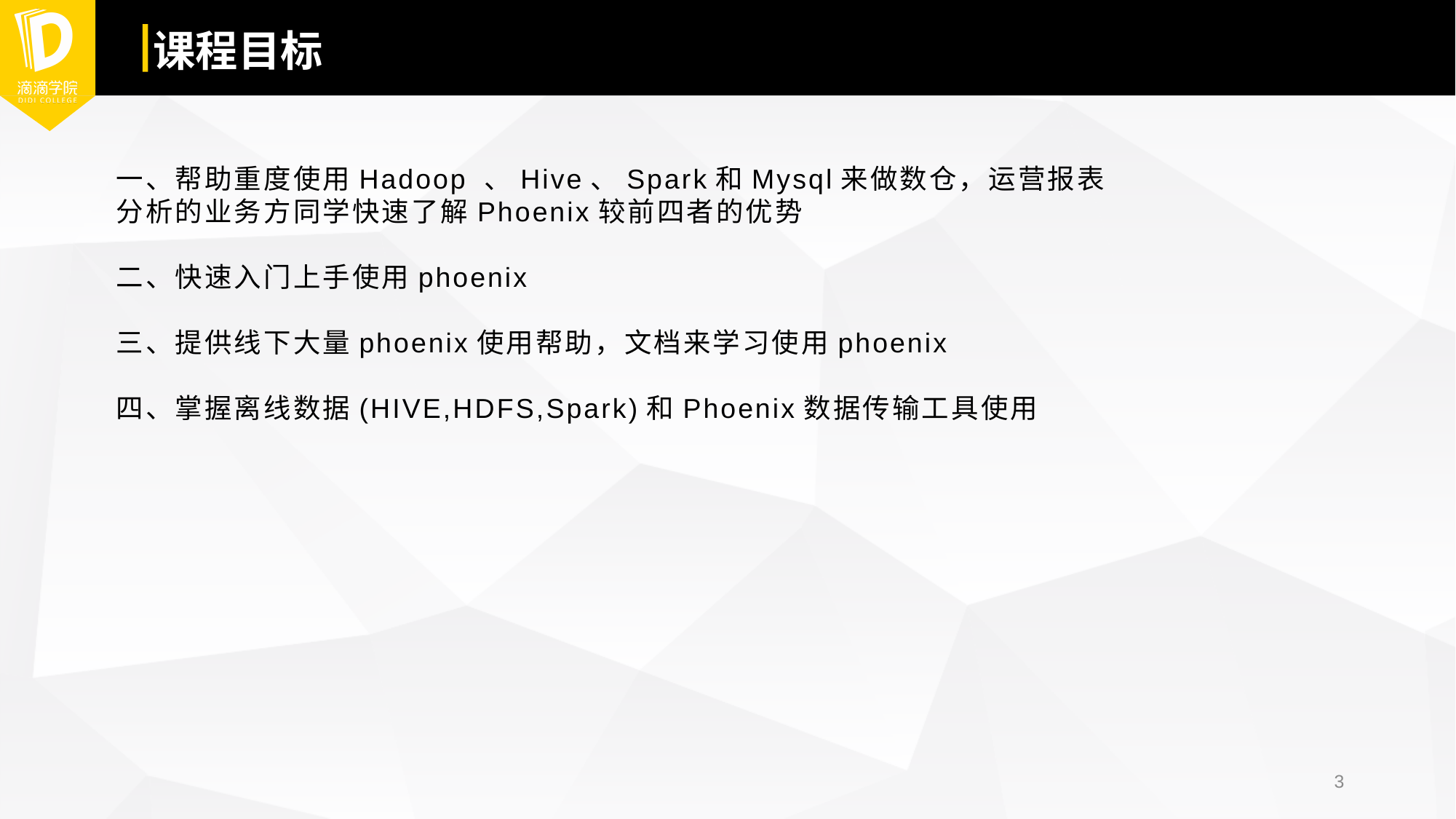

# 课程目标
一、帮助重度使用Hadoop 、Hive、Spark和Mysql来做数仓，运营报表分析的业务方同学快速了解Phoenix较前四者的优势

二、快速入门上手使用phoenix

三、提供线下大量phoenix使用帮助，文档来学习使用phoenix

四、掌握离线数据(HIVE,HDFS,Spark)和Phoenix数据传输工具使用

3